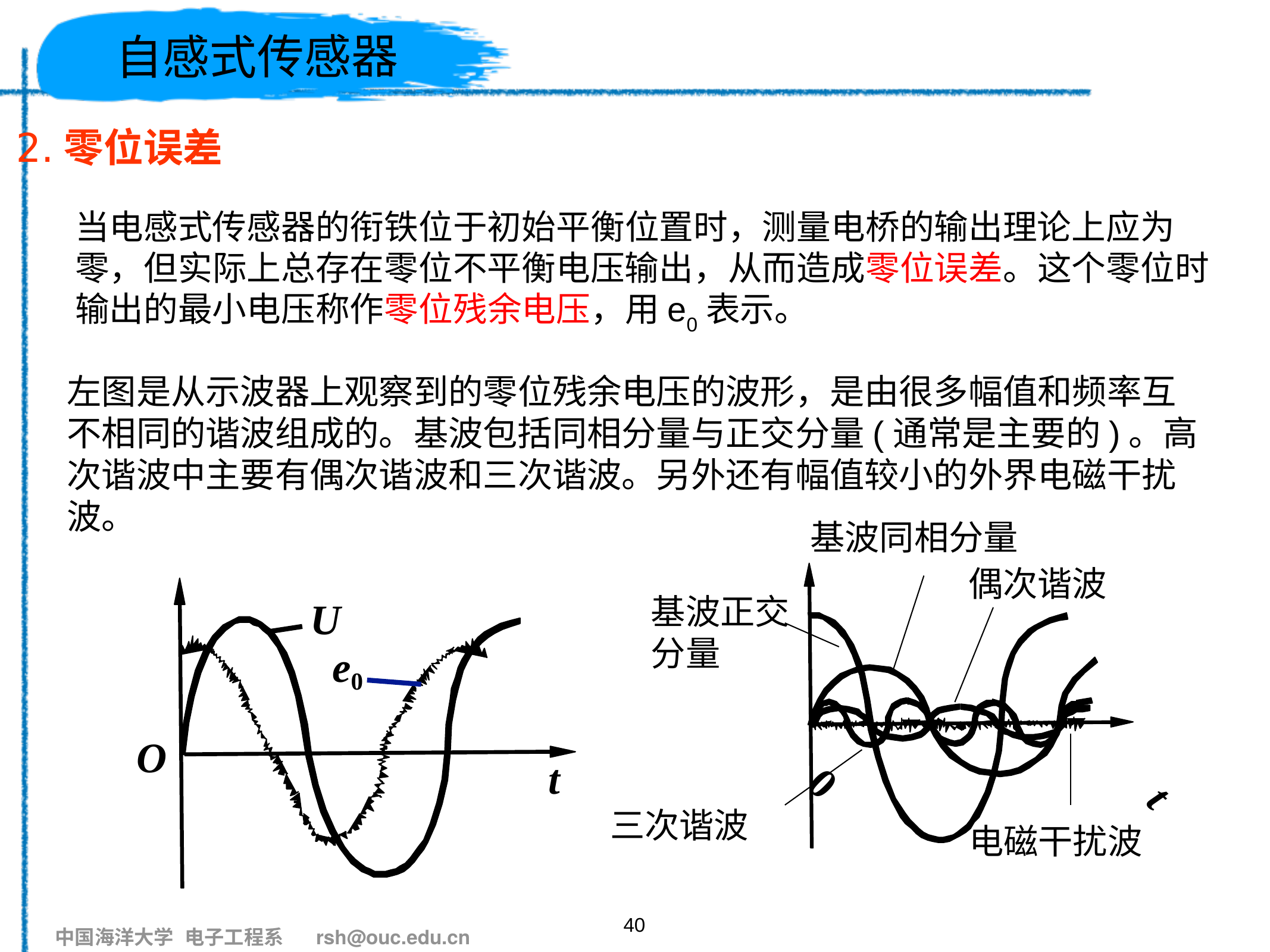

# 自感式传感器
2.零位误差
当电感式传感器的衔铁位于初始平衡位置时，测量电桥的输出理论上应为零，但实际上总存在零位不平衡电压输出，从而造成零位误差。这个零位时输出的最小电压称作零位残余电压，用e0表示。
左图是从示波器上观察到的零位残余电压的波形，是由很多幅值和频率互不相同的谐波组成的。基波包括同相分量与正交分量(通常是主要的)。高次谐波中主要有偶次谐波和三次谐波。另外还有幅值较小的外界电磁干扰波。
基波同相分量
偶次谐波

基波正交分量

0

t

三次谐波
电磁干扰波

U

e0

O

t

40